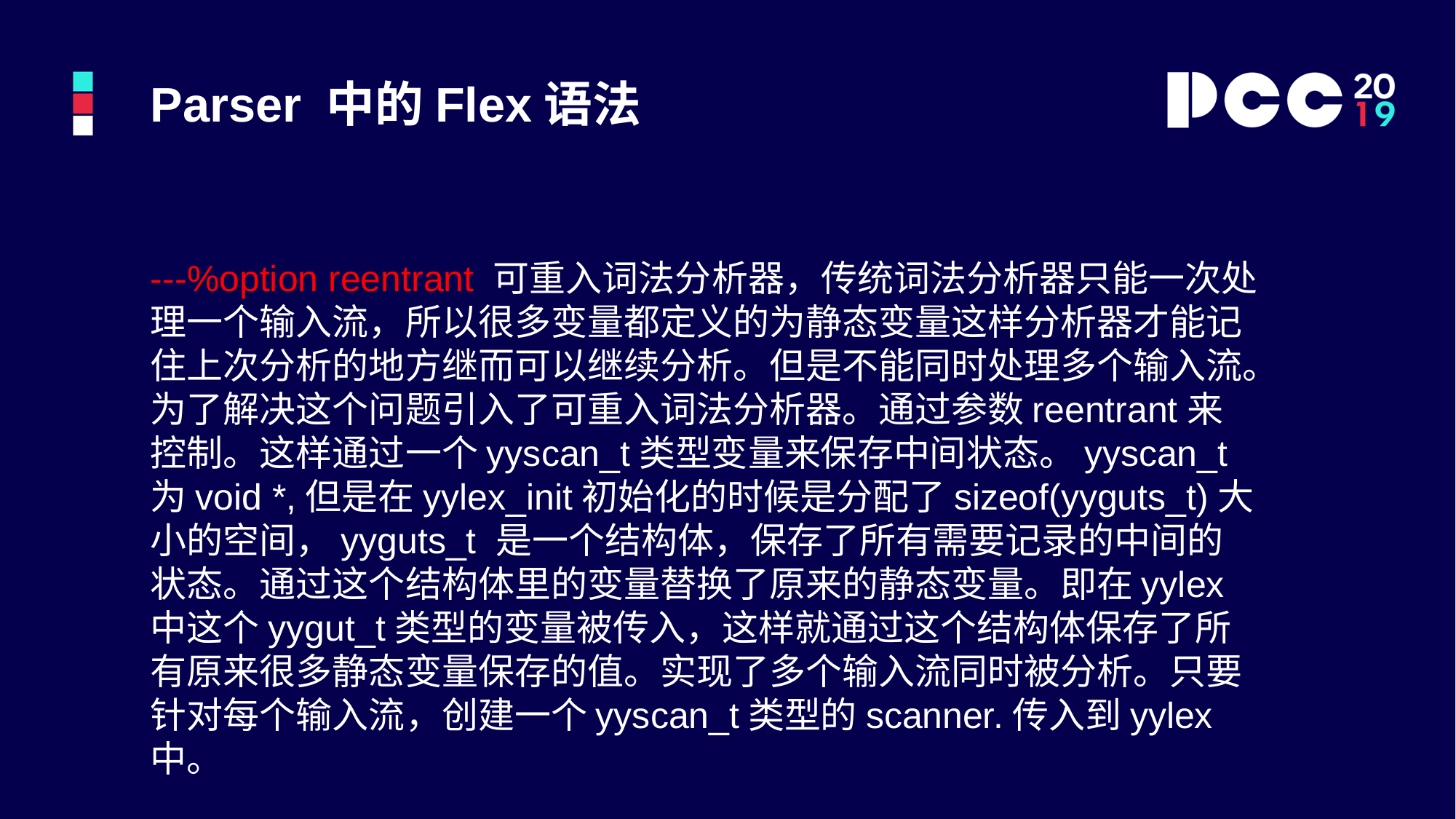

Parser 中的Flex语法
---%option reentrant 可重入词法分析器，传统词法分析器只能一次处理一个输入流，所以很多变量都定义的为静态变量这样分析器才能记住上次分析的地方继而可以继续分析。但是不能同时处理多个输入流。为了解决这个问题引入了可重入词法分析器。通过参数reentrant来控制。这样通过一个yyscan_t类型变量来保存中间状态。yyscan_t为void *,但是在yylex_init初始化的时候是分配了sizeof(yyguts_t)大小的空间，yyguts_t 是一个结构体，保存了所有需要记录的中间的状态。通过这个结构体里的变量替换了原来的静态变量。即在yylex中这个yygut_t类型的变量被传入，这样就通过这个结构体保存了所有原来很多静态变量保存的值。实现了多个输入流同时被分析。只要针对每个输入流，创建一个yyscan_t类型的scanner.传入到yylex中。